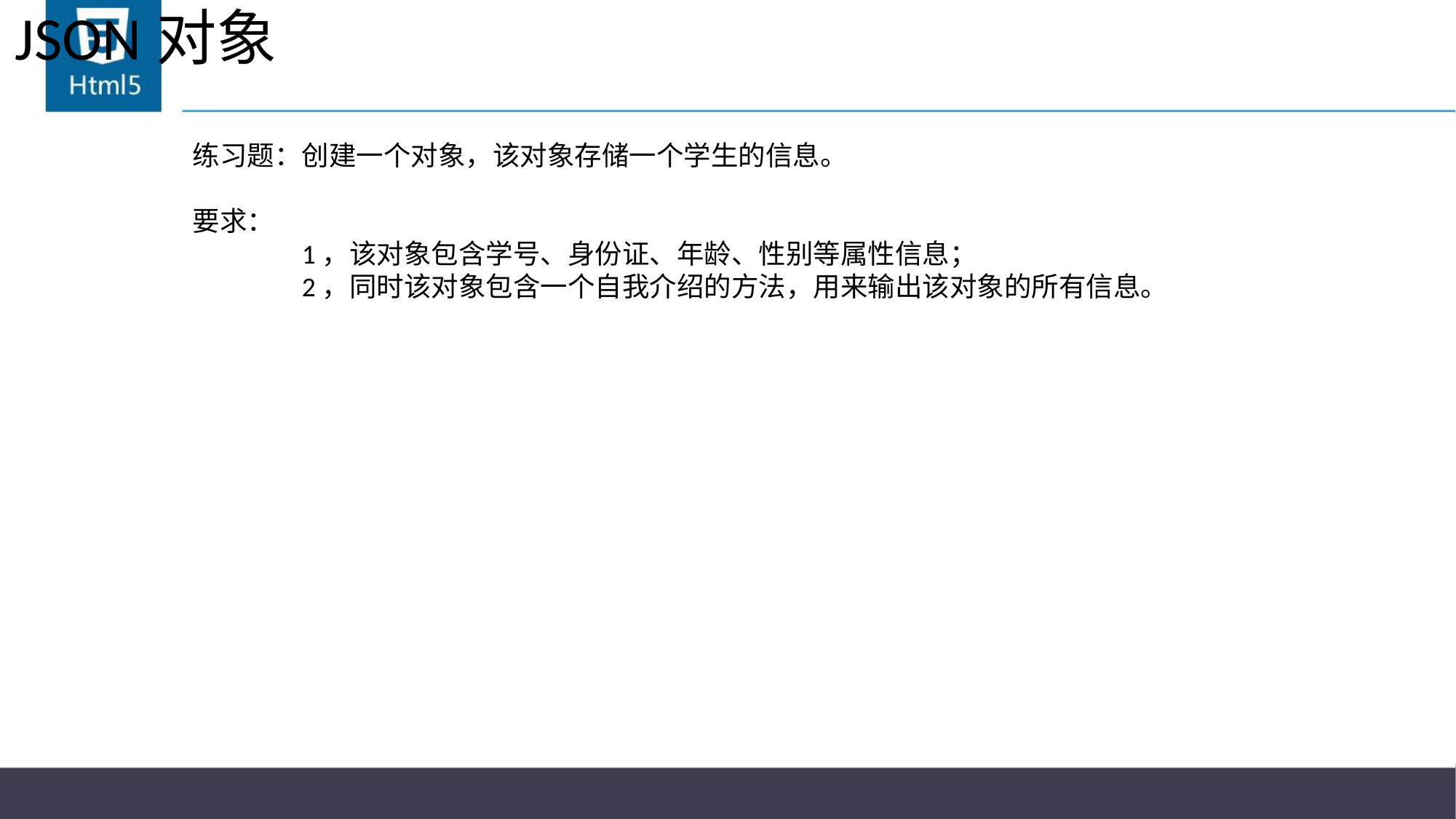

# JSON对象
练习题：创建一个对象，该对象存储一个学生的信息。

要求：
	1，该对象包含学号、身份证、年龄、性别等属性信息；
	2，同时该对象包含一个自我介绍的方法，用来输出该对象的所有信息。